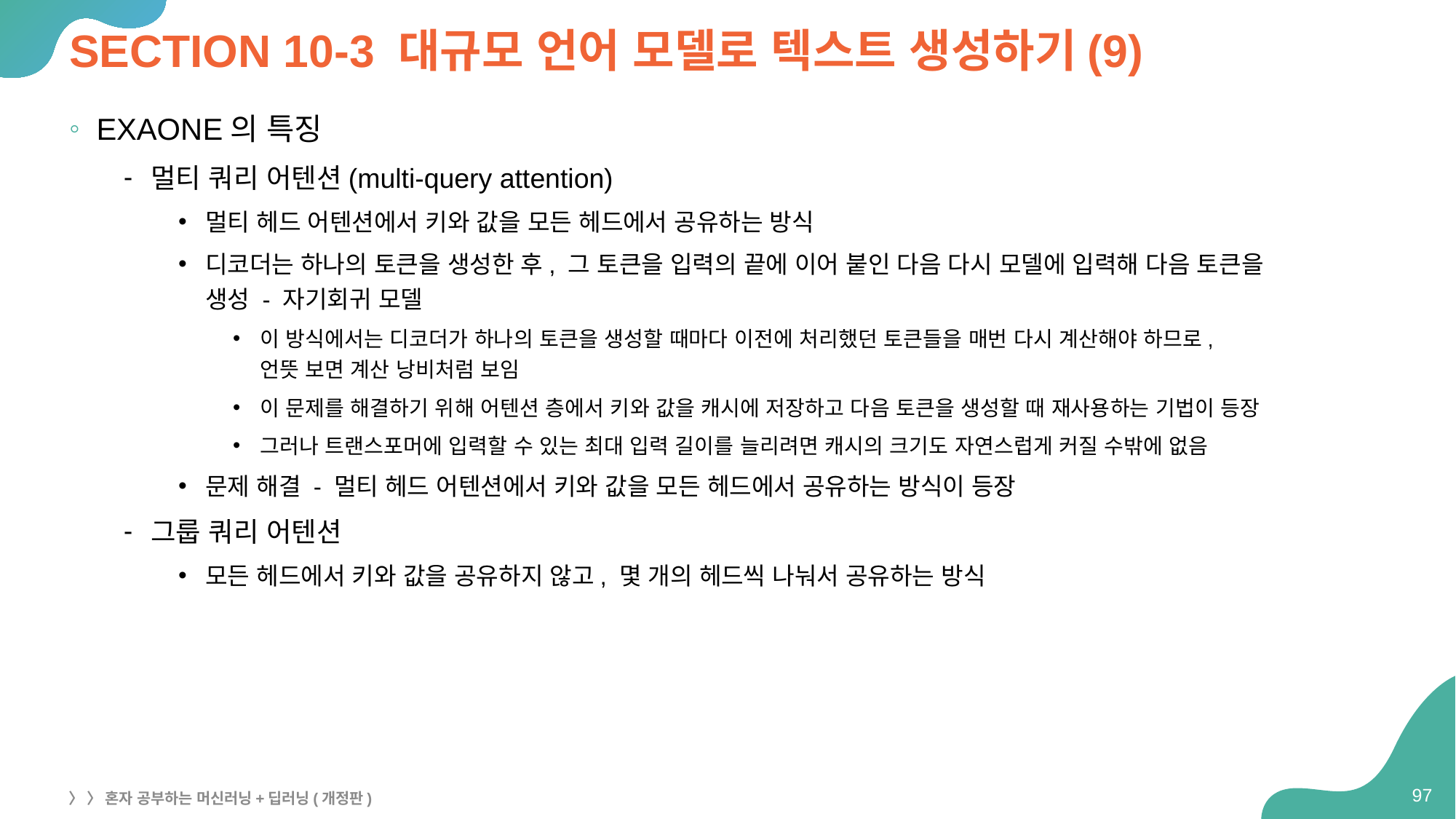

# SECTION 10-3 대규모 언어 모델로 텍스트 생성하기(9)
EXAONE의 특징
멀티 쿼리 어텐션(multi-query attention)
멀티 헤드 어텐션에서 키와 값을 모든 헤드에서 공유하는 방식
디코더는 하나의 토큰을 생성한 후, 그 토큰을 입력의 끝에 이어 붙인 다음 다시 모델에 입력해 다음 토큰을
생성 - 자기회귀 모델
이 방식에서는 디코더가 하나의 토큰을 생성할 때마다 이전에 처리했던 토큰들을 매번 다시 계산해야 하므로,
언뜻 보면 계산 낭비처럼 보임
이 문제를 해결하기 위해 어텐션 층에서 키와 값을 캐시에 저장하고 다음 토큰을 생성할 때 재사용하는 기법이 등장
그러나 트랜스포머에 입력할 수 있는 최대 입력 길이를 늘리려면 캐시의 크기도 자연스럽게 커질 수밖에 없음
문제 해결 - 멀티 헤드 어텐션에서 키와 값을 모든 헤드에서 공유하는 방식이 등장
그룹 쿼리 어텐션
모든 헤드에서 키와 값을 공유하지 않고, 몇 개의 헤드씩 나눠서 공유하는 방식
97
〉 〉 혼자 공부하는 머신러닝+딥러닝(개정판)